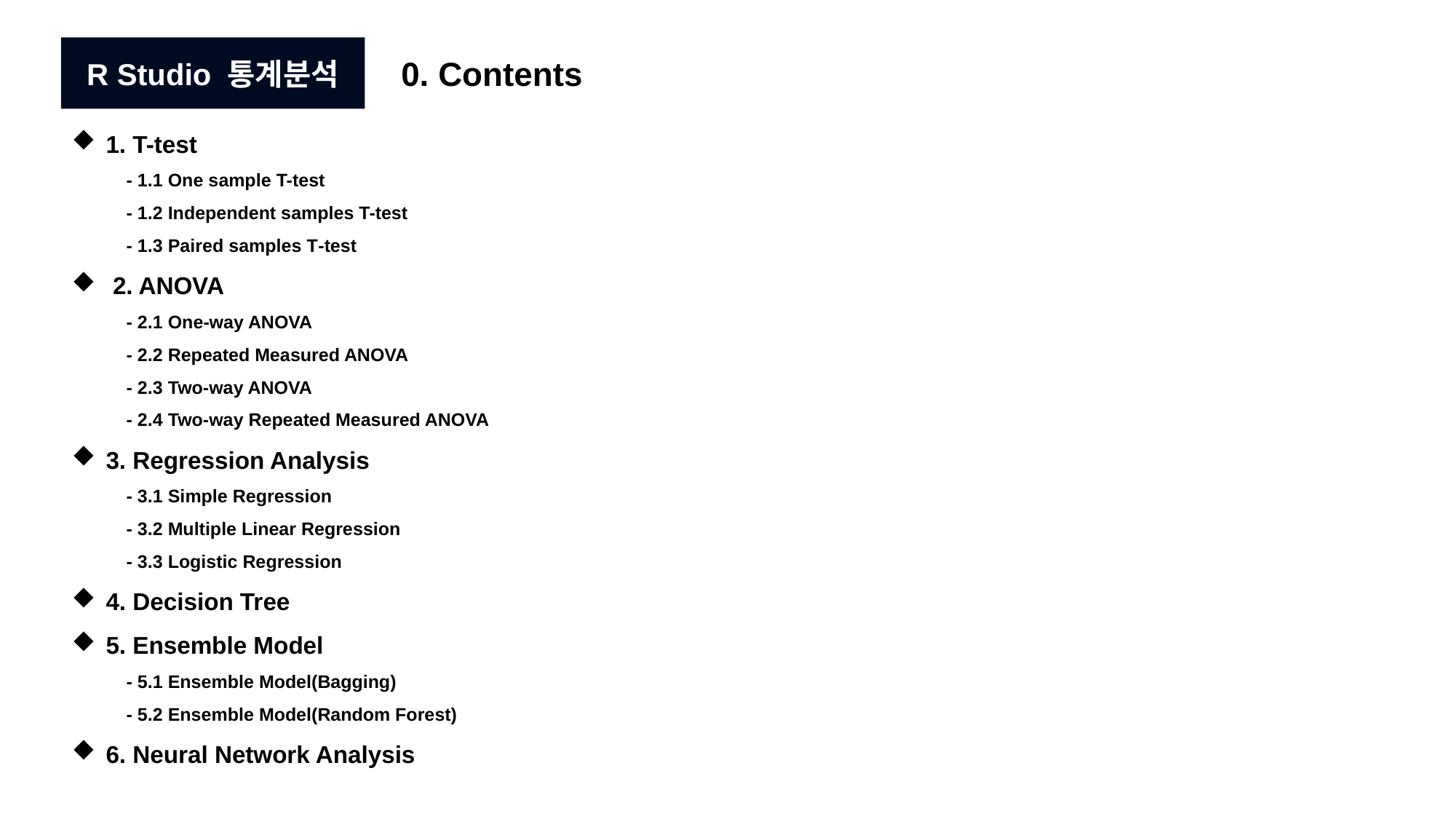

R Studio 통계분석
0. Contents
1. T-test
- 1.1 One sample T-test
- 1.2 Independent samples T-test
- 1.3 Paired samples T-test
2. ANOVA
- 2.1 One-way ANOVA
- 2.2 Repeated Measured ANOVA
- 2.3 Two-way ANOVA
- 2.4 Two-way Repeated Measured ANOVA
3. Regression Analysis
- 3.1 Simple Regression
- 3.2 Multiple Linear Regression
- 3.3 Logistic Regression
4. Decision Tree
5. Ensemble Model
- 5.1 Ensemble Model(Bagging)
- 5.2 Ensemble Model(Random Forest)
6. Neural Network Analysis